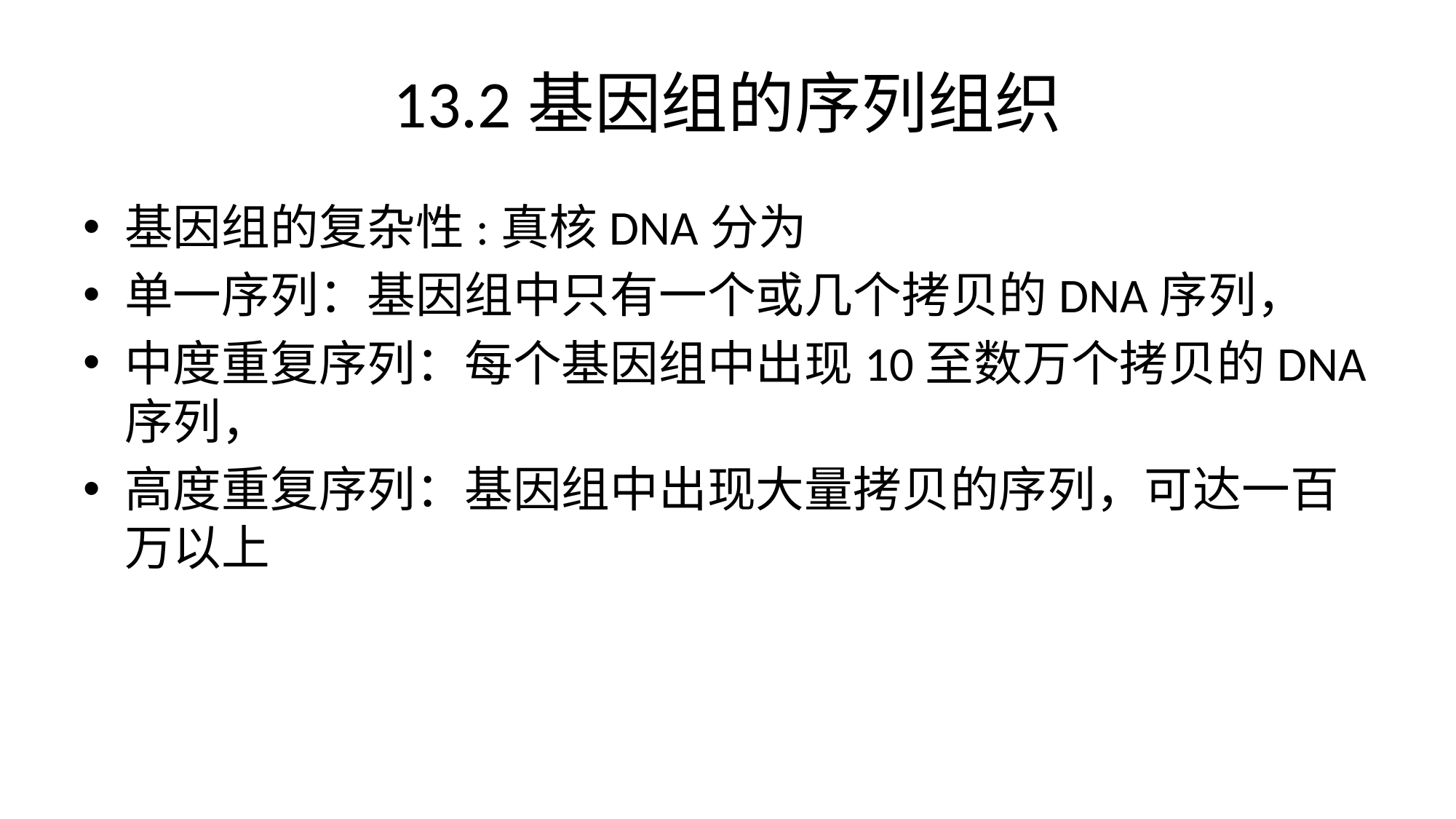

# 13.2基因组的序列组织
基因组的复杂性:真核DNA分为
单一序列：基因组中只有一个或几个拷贝的DNA序列，
中度重复序列：每个基因组中出现10至数万个拷贝的DNA 序列，
高度重复序列：基因组中出现大量拷贝的序列，可达一百万以上